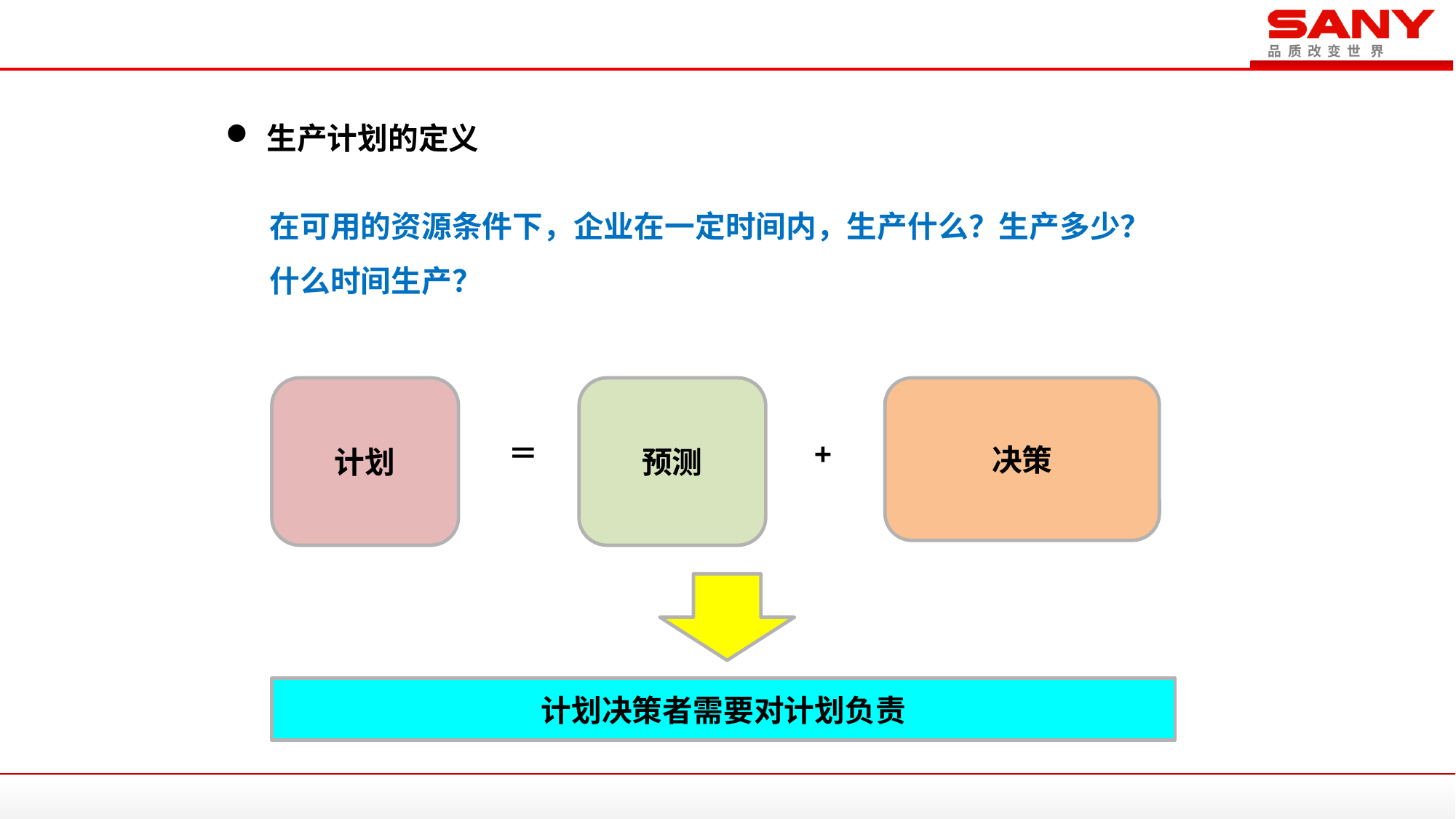

# 2、流程优化-总括（1/4）
生产计划的定义
在可用的资源条件下，企业在一定时间内，生产什么？生产多少？什么时间生产？
计划
预测
决策
＝
+

计划决策者需要对计划负责
4